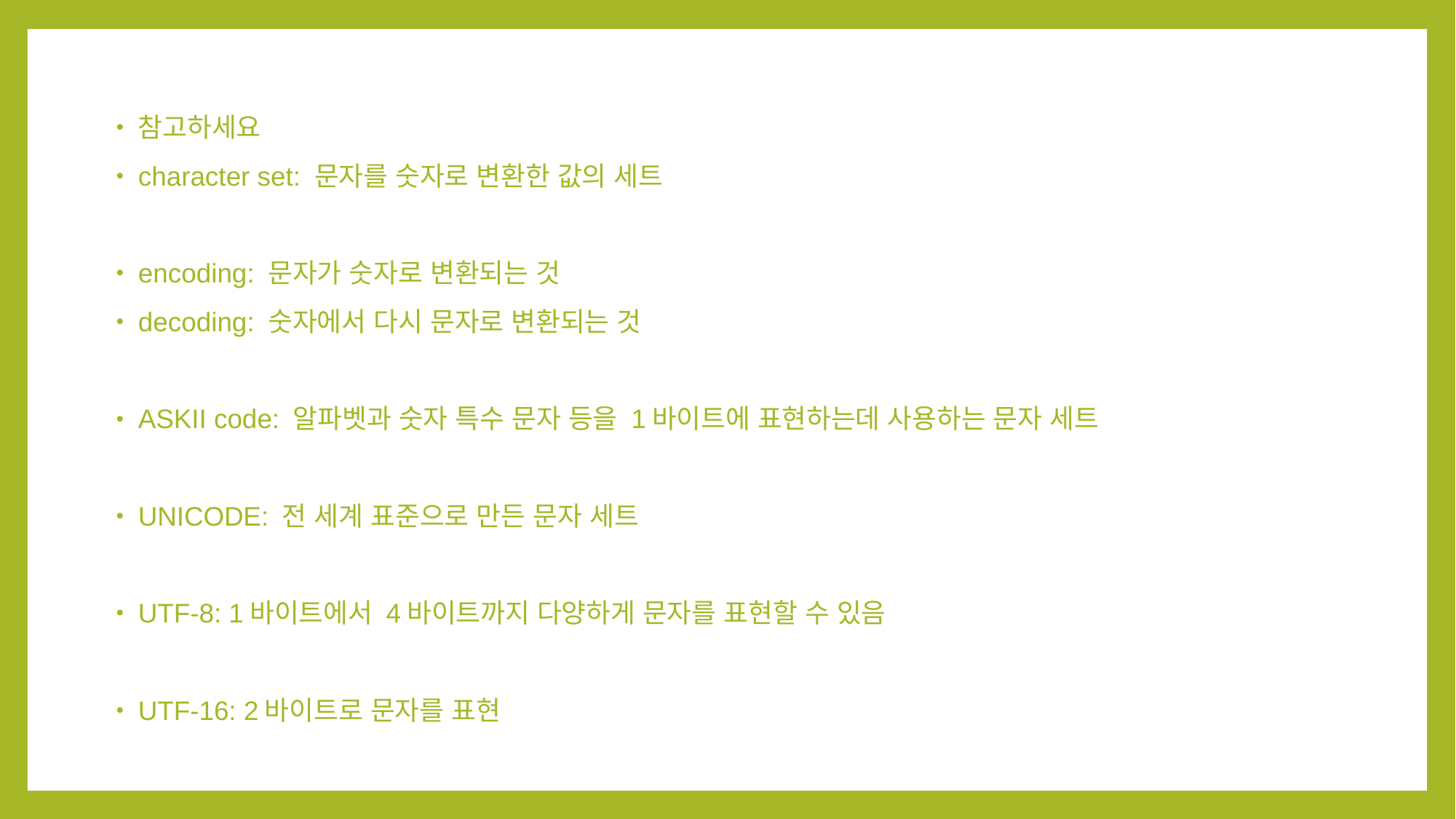

참고하세요
character set: 문자를 숫자로 변환한 값의 세트

encoding: 문자가 숫자로 변환되는 것
decoding: 숫자에서 다시 문자로 변환되는 것

ASKII code: 알파벳과 숫자 특수 문자 등을 1바이트에 표현하는데 사용하는 문자 세트

UNICODE: 전 세계 표준으로 만든 문자 세트

UTF-8: 1바이트에서 4바이트까지 다양하게 문자를 표현할 수 있음

UTF-16: 2바이트로 문자를 표현